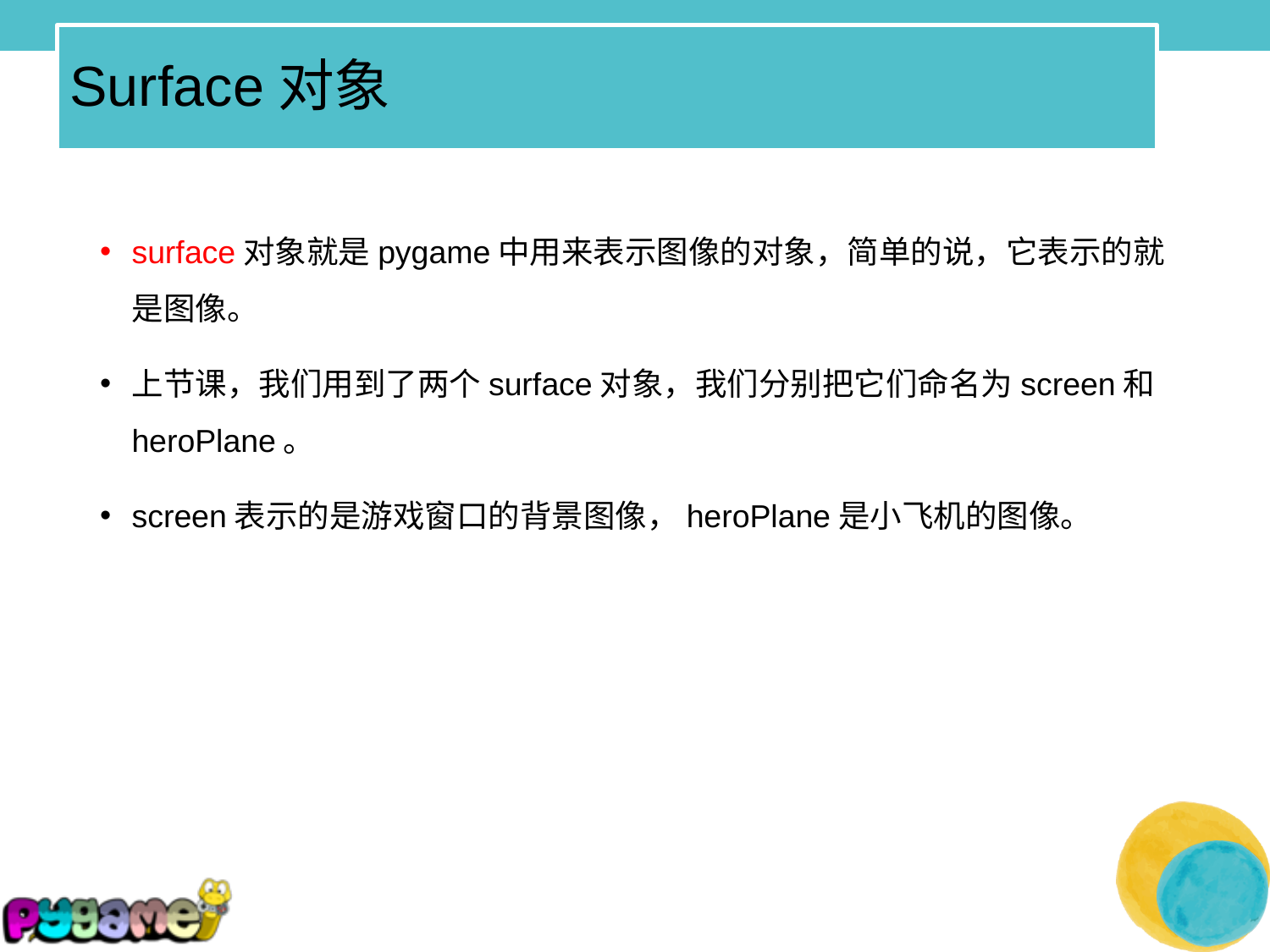

# Surface对象
surface对象就是pygame中用来表示图像的对象，简单的说，它表示的就是图像。
上节课，我们用到了两个surface对象，我们分别把它们命名为screen和heroPlane。
screen表示的是游戏窗口的背景图像，heroPlane是小飞机的图像。